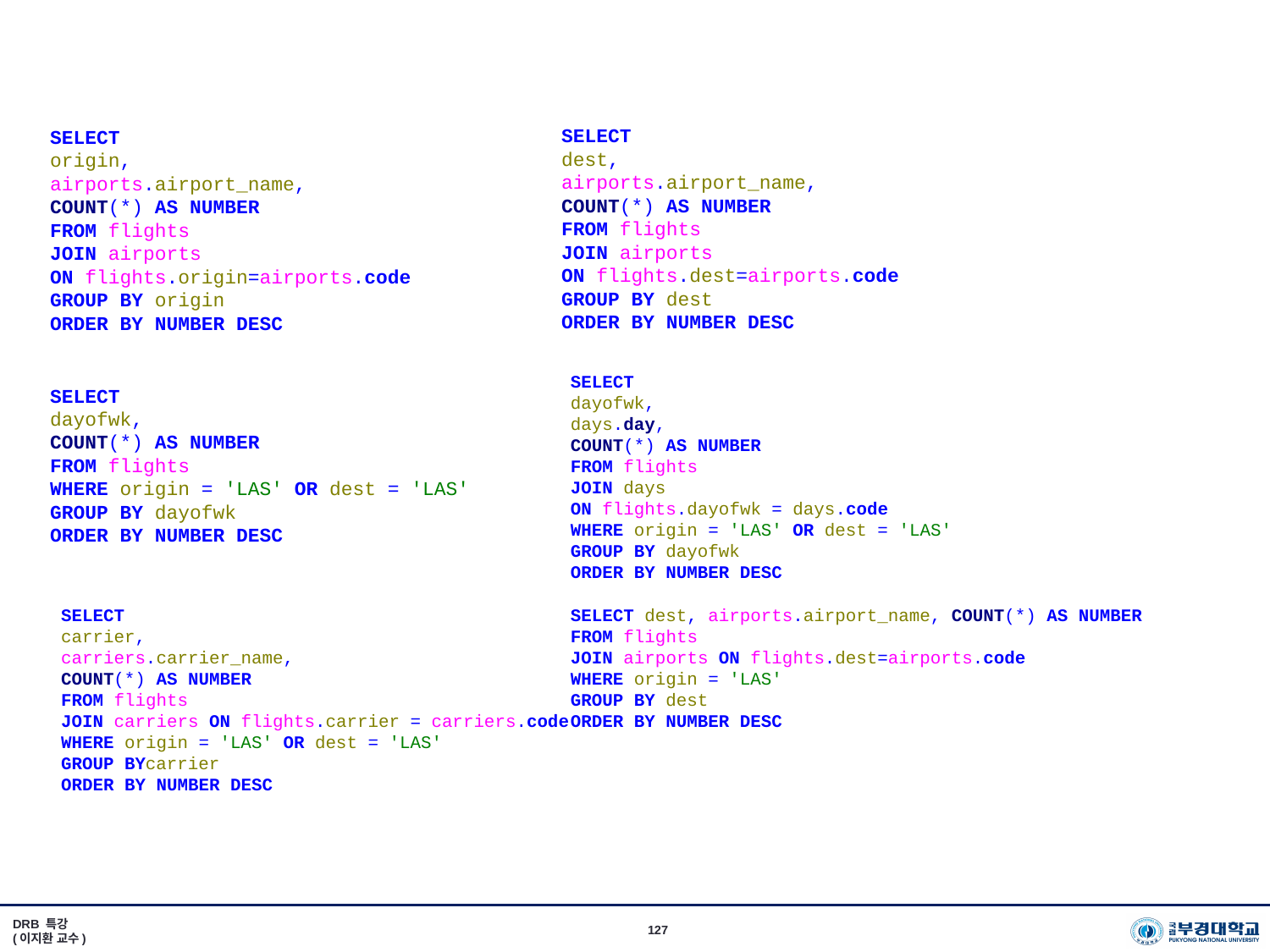

#
SELECT
dest,
airports.airport_name,
COUNT(*) AS NUMBER
FROM flights
JOIN airports
ON flights.dest=airports.code
GROUP BY dest
ORDER BY NUMBER DESC
SELECT
origin,
airports.airport_name,
COUNT(*) AS NUMBER
FROM flights
JOIN airports
ON flights.origin=airports.code
GROUP BY origin
ORDER BY NUMBER DESC
SELECT
dayofwk,
days.day,
COUNT(*) AS NUMBER
FROM flights
JOIN days
ON flights.dayofwk = days.code
WHERE origin = 'LAS' OR dest = 'LAS'
GROUP BY dayofwk
ORDER BY NUMBER DESC
SELECT
dayofwk,
COUNT(*) AS NUMBER
FROM flights
WHERE origin = 'LAS' OR dest = 'LAS'
GROUP BY dayofwk
ORDER BY NUMBER DESC
SELECT
carrier,
carriers.carrier_name,
COUNT(*) AS NUMBER
FROM flights
JOIN carriers ON flights.carrier = carriers.code
WHERE origin = 'LAS' OR dest = 'LAS'
GROUP BYcarrier
ORDER BY NUMBER DESC

SELECT dest, airports.airport_name, COUNT(*) AS NUMBER FROM flights
JOIN airports ON flights.dest=airports.code
WHERE origin = 'LAS'
GROUP BY dest
ORDER BY NUMBER DESC
DRB 특강
(이지환 교수)